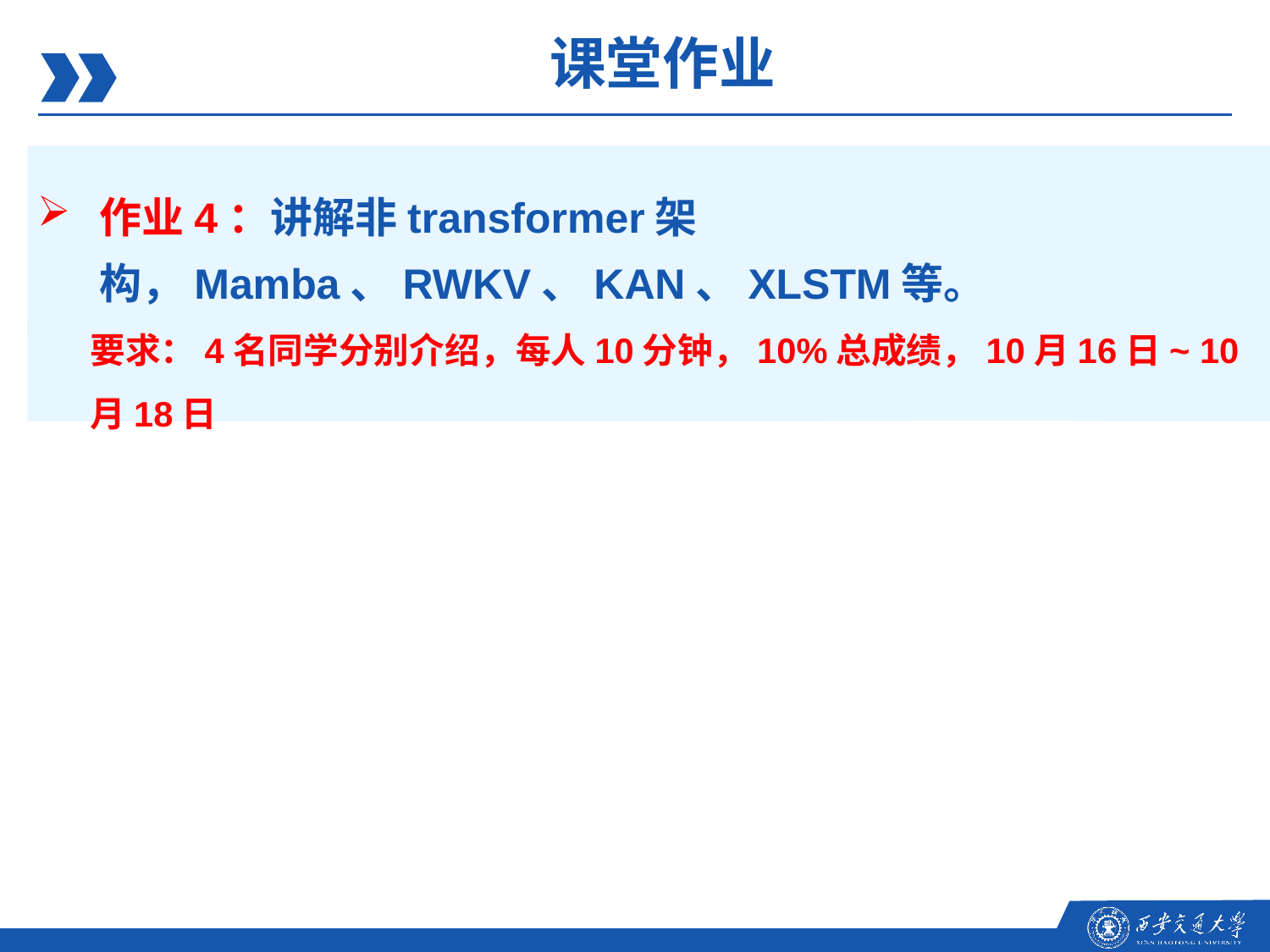

课堂作业
作业4：讲解非transformer架构，Mamba、RWKV、KAN、XLSTM等。
要求：4名同学分别介绍，每人10分钟，10%总成绩，10月16日~ 10月18日